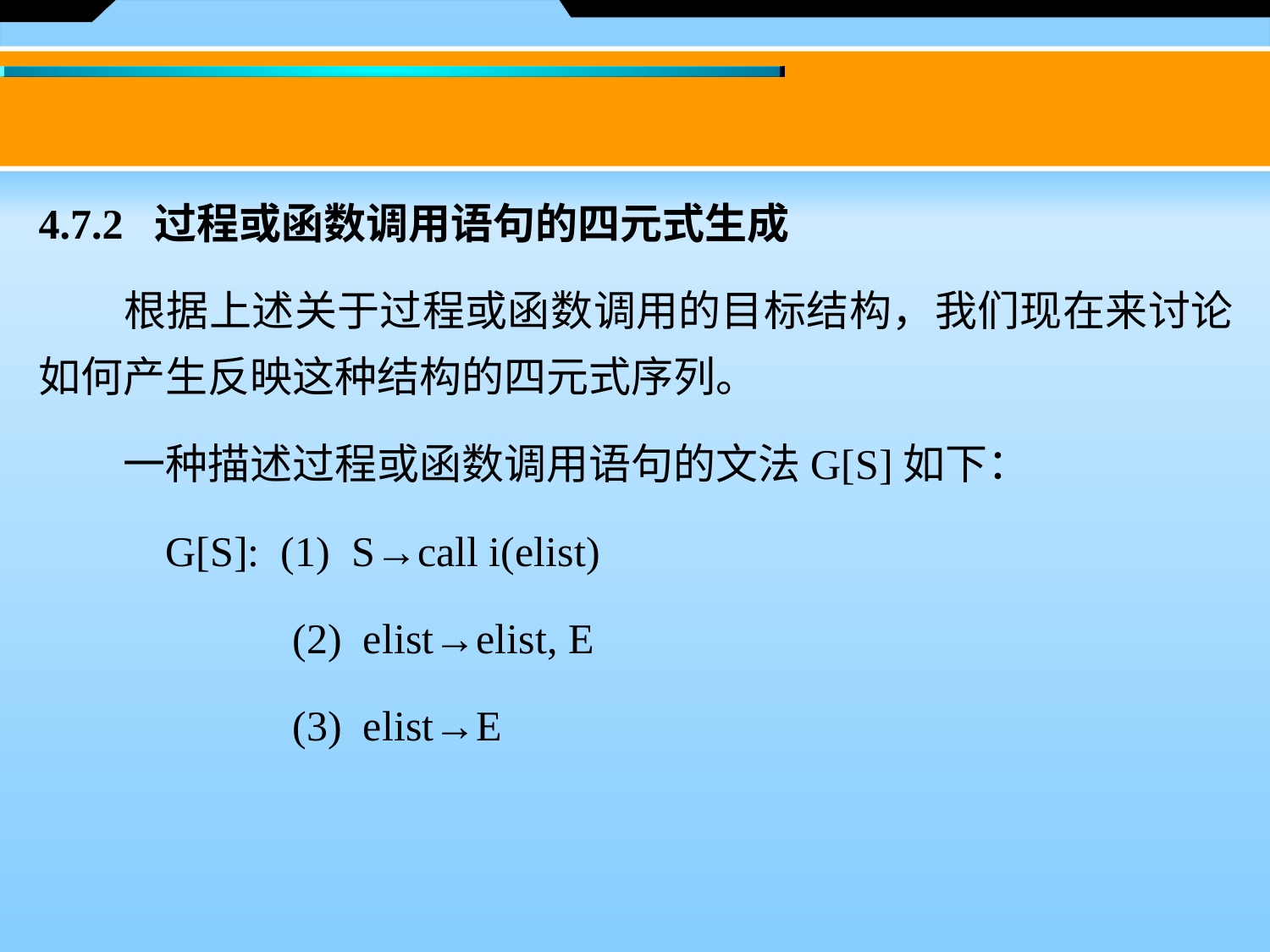

4.7.2  过程或函数调用语句的四元式生成
　　根据上述关于过程或函数调用的目标结构，我们现在来讨论如何产生反映这种结构的四元式序列。
　　一种描述过程或函数调用语句的文法G[S]如下：
	G[S]:  (1)  S→call i(elist)
              	(2)  elist→elist, E
     	 	(3)  elist→E